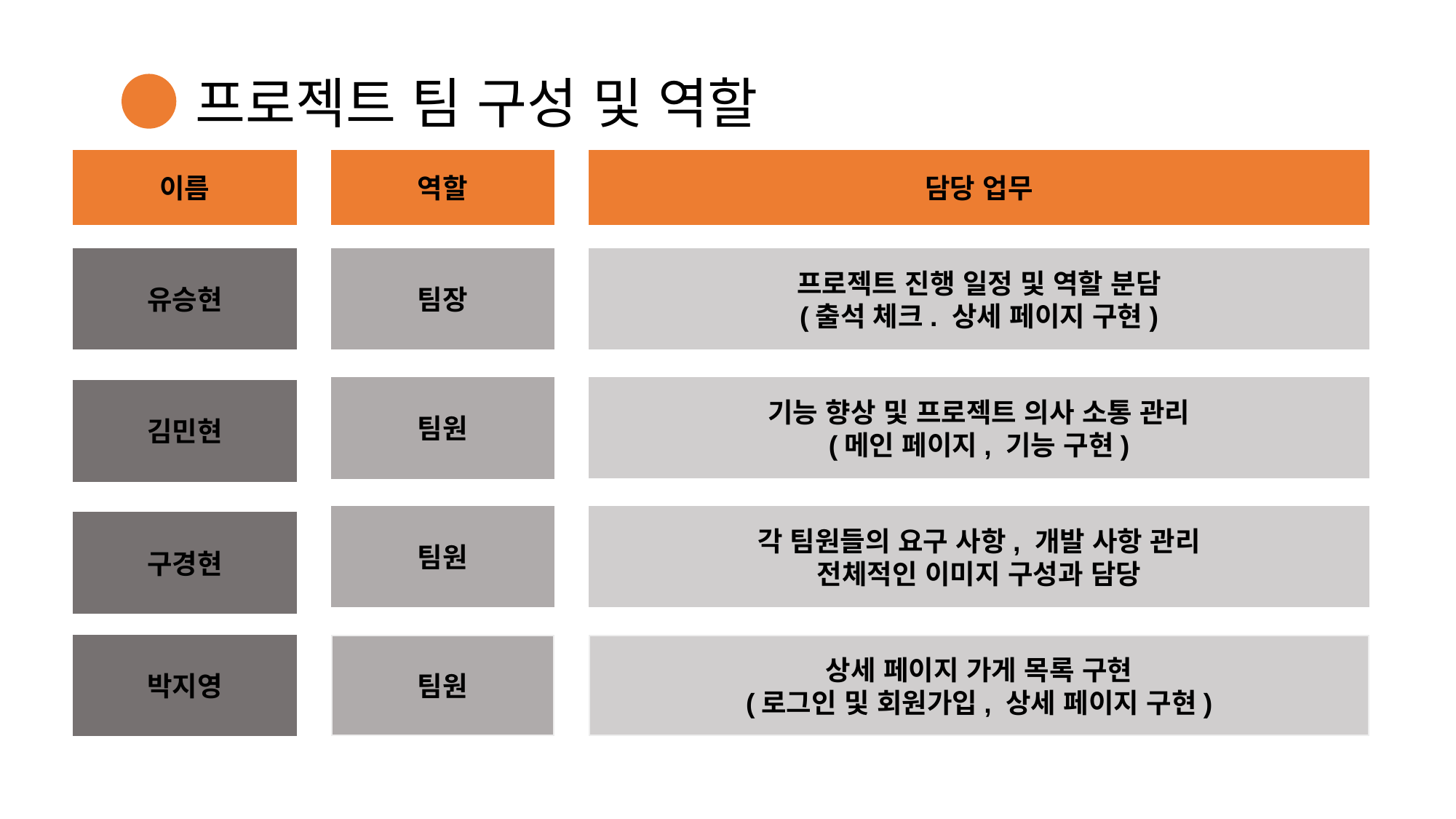

프로젝트 팀 구성 및 역할

이름
역할
담당 업무
유승현
프로젝트 진행 일정 및 역할 분담
(출석 체크. 상세 페이지 구현)
팀장
기능 향상 및 프로젝트 의사 소통 관리
(메인 페이지, 기능 구현)
팀원
김민현
각 팀원들의 요구 사항, 개발 사항 관리
전체적인 이미지 구성과 담당
팀원
구경현
상세 페이지 가게 목록 구현
(로그인 및 회원가입, 상세 페이지 구현)
박지영
팀원